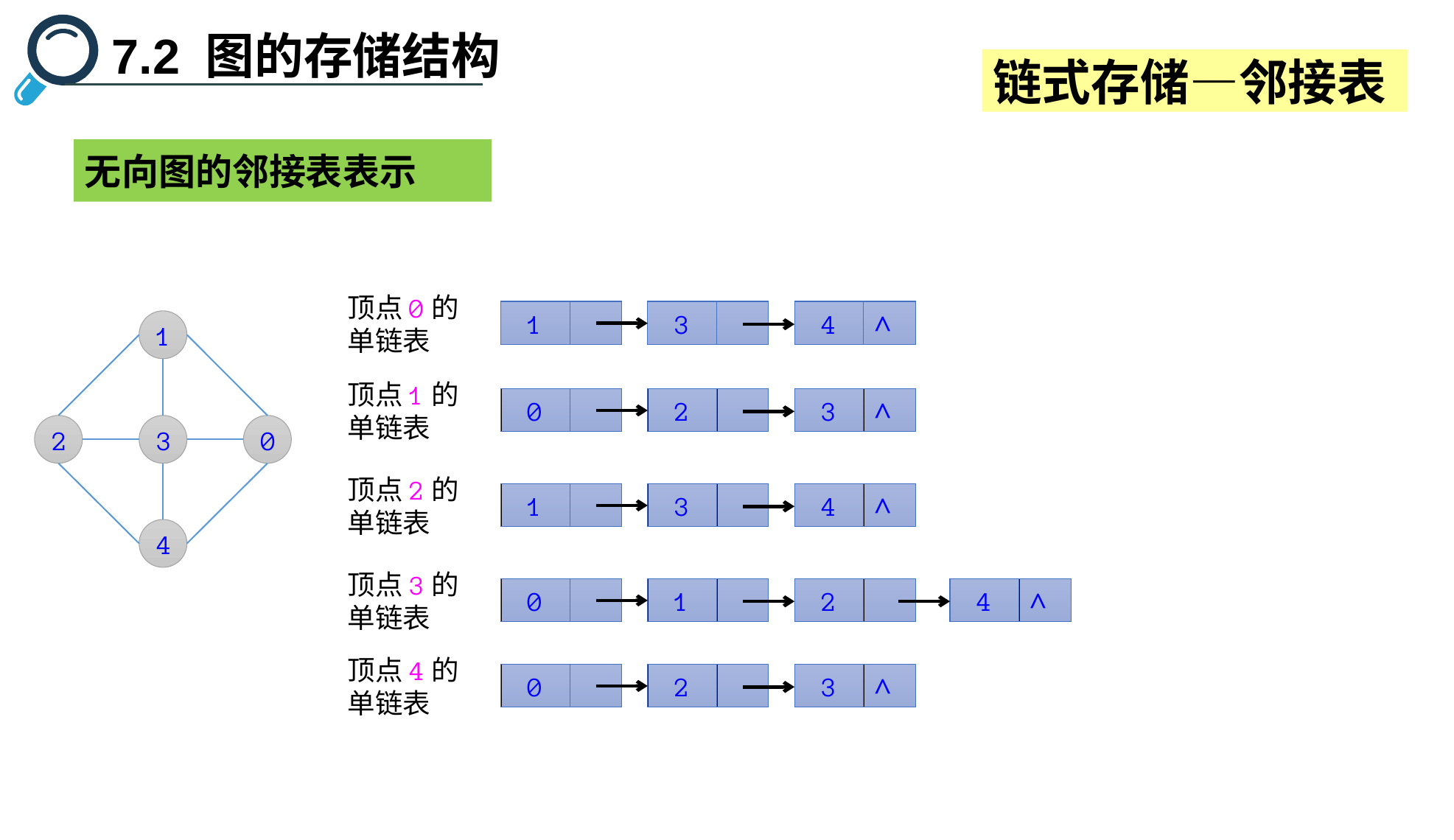

7.2 图的存储结构
链式存储—邻接表
无向图的邻接表表示
顶点0的单链表
1

3

4
∧
1
2
3
0
4
顶点1的单链表
0

2

3
∧
顶点2的单链表
1

3

4
∧
顶点3的单链表
0

1

2

4
∧
顶点4的单链表
0

2

3
∧